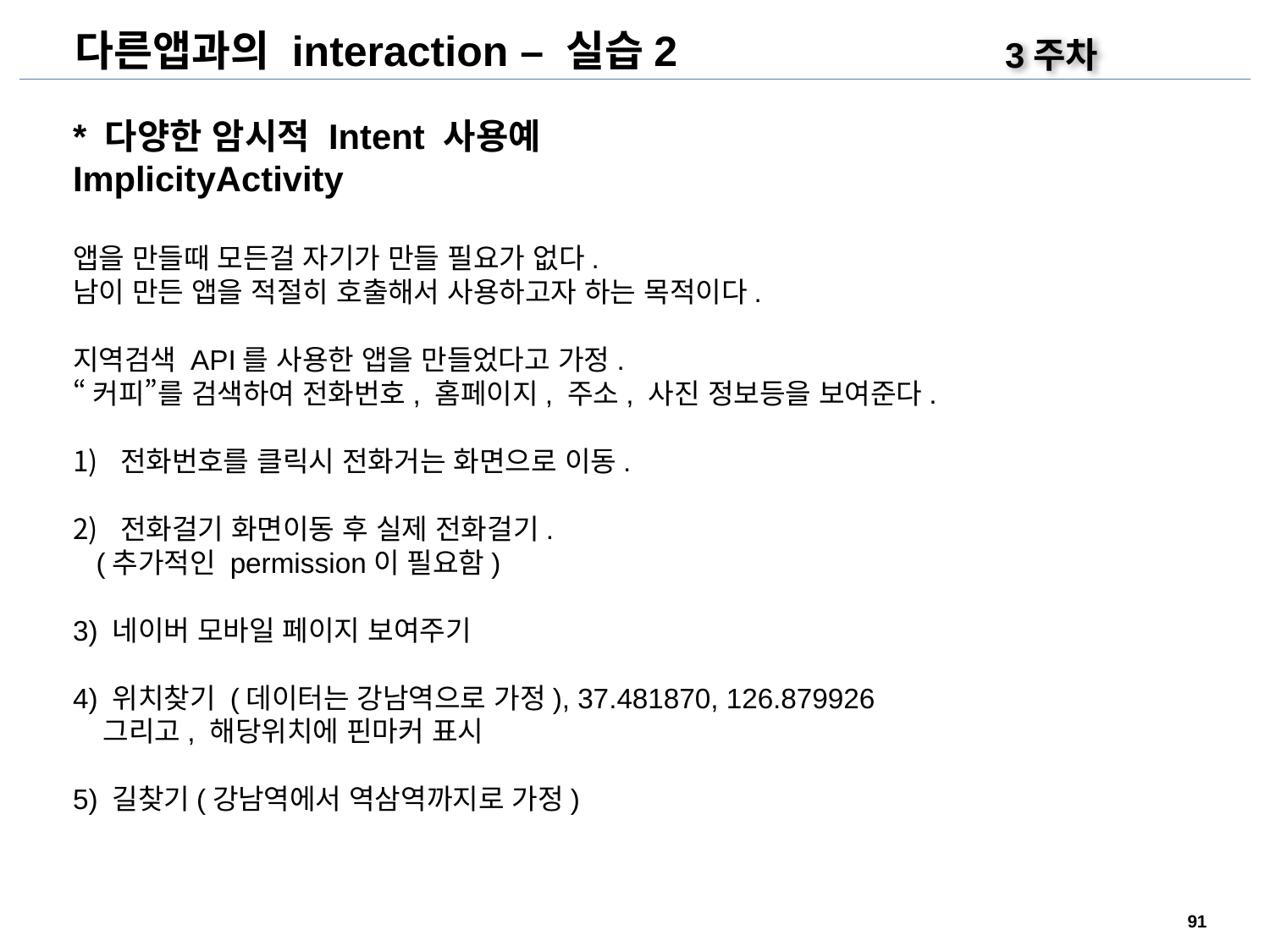

다른앱과의 interaction – 실습2
3주차
* 다양한 암시적 Intent 사용예
ImplicityActivity

앱을 만들때 모든걸 자기가 만들 필요가 없다.
남이 만든 앱을 적절히 호출해서 사용하고자 하는 목적이다.

지역검색 API를 사용한 앱을 만들었다고 가정.
“커피”를 검색하여 전화번호, 홈페이지, 주소, 사진 정보등을 보여준다.

전화번호를 클릭시 전화거는 화면으로 이동.

전화걸기 화면이동 후 실제 전화걸기.
   (추가적인 permission이 필요함)

3) 네이버 모바일 페이지 보여주기

4) 위치찾기 (데이터는 강남역으로 가정), 37.481870, 126.879926
   그리고, 해당위치에 핀마커 표시

5) 길찾기(강남역에서 역삼역까지로 가정)